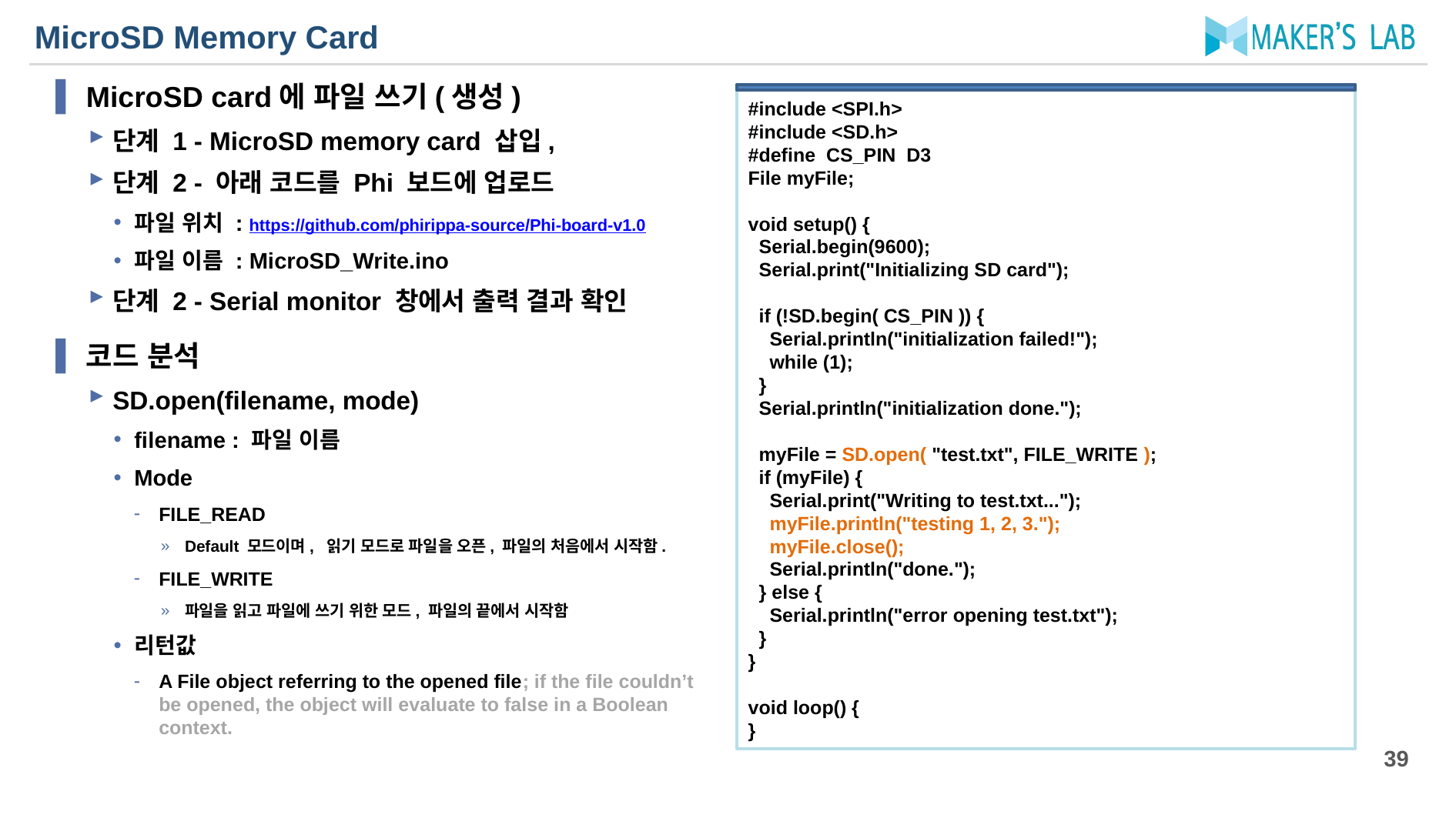

# MicroSD Memory Card
MicroSD card에 파일 쓰기(생성)
단계 1 - MicroSD memory card 삽입,
단계 2 - 아래 코드를 Phi 보드에 업로드
파일 위치 : https://github.com/phirippa-source/Phi-board-v1.0
파일 이름 : MicroSD_Write.ino
단계 2 - Serial monitor 창에서 출력 결과 확인
코드 분석
SD.open(filename, mode)
filename : 파일 이름
Mode
FILE_READ
Default 모드이며,  읽기 모드로 파일을 오픈, 파일의 처음에서 시작함.
FILE_WRITE
파일을 읽고 파일에 쓰기 위한 모드, 파일의 끝에서 시작함
리턴값
A File object referring to the opened file; if the file couldn’t be opened, the object will evaluate to false in a Boolean context.

#include <SPI.h>
#include <SD.h>
#define  CS_PIN  D3
File myFile;

void setup() {
  Serial.begin(9600);
  Serial.print("Initializing SD card");

  if (!SD.begin( CS_PIN )) {
    Serial.println("initialization failed!");
    while (1);
  }
  Serial.println("initialization done.");

  myFile = SD.open( "test.txt", FILE_WRITE );
  if (myFile) {
    Serial.print("Writing to test.txt...");
    myFile.println("testing 1, 2, 3.");
    myFile.close();
    Serial.println("done.");
  } else {
    Serial.println("error opening test.txt");
  }
}

void loop() {
}
39